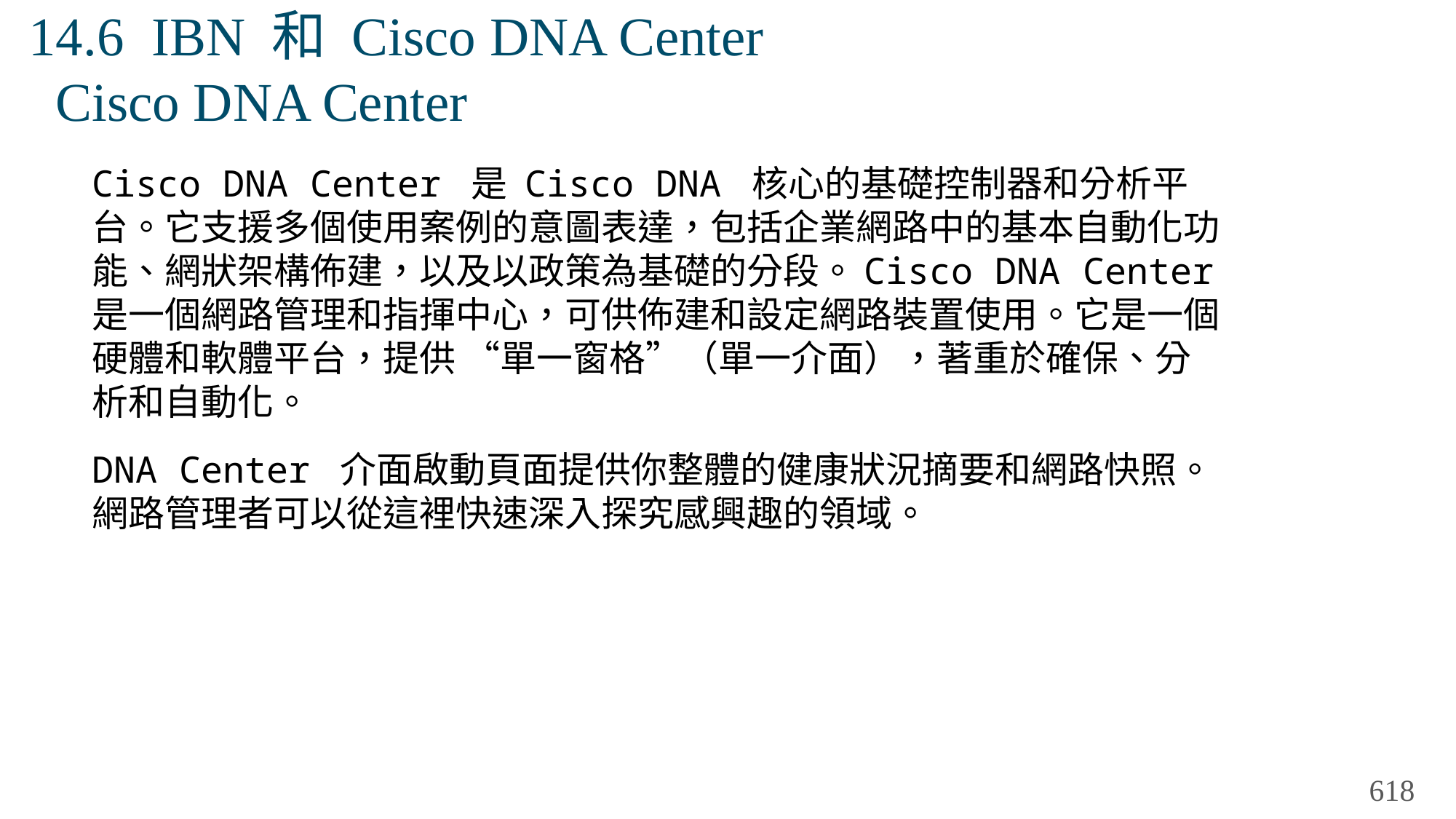

# 14.6  IBN 和 Cisco DNA Center Cisco DNA Center
Cisco DNA Center 是 Cisco DNA 核心的基礎控制器和分析平台。它支援多個使用案例的意圖表達，包括企業網路中的基本自動化功能、網狀架構佈建，以及以政策為基礎的分段。Cisco DNA Center 是一個網路管理和指揮中心，可供佈建和設定網路裝置使用。它是一個硬體和軟體平台，提供 “單一窗格”（單一介面），著重於確保、分析和自動化。
DNA Center 介面啟動頁面提供你整體的健康狀況摘要和網路快照。網路管理者可以從這裡快速深入探究感興趣的領域。
618